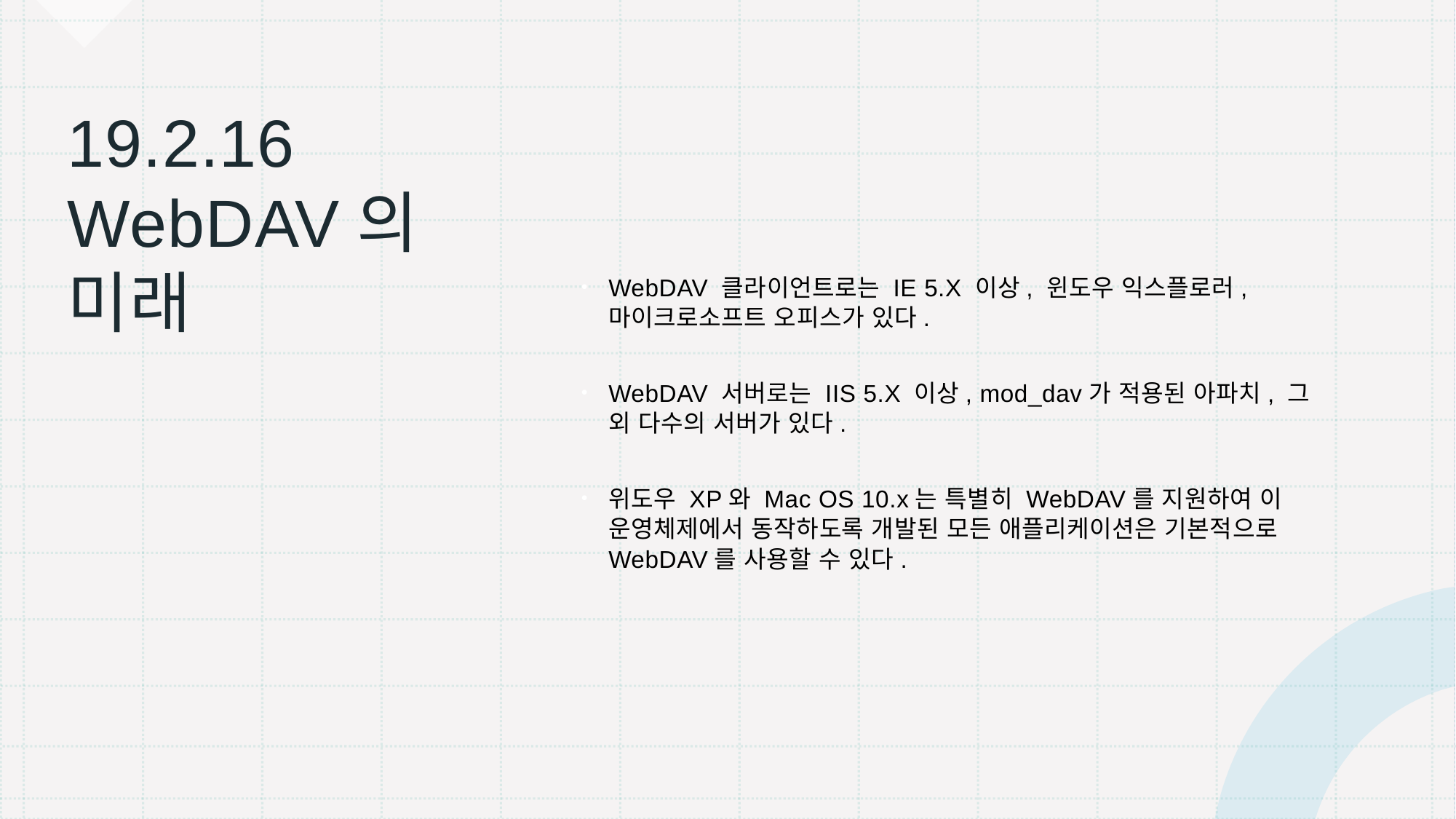

WebDAV 클라이언트로는 IE 5.X 이상, 윈도우 익스플로러, 마이크로소프트 오피스가 있다.

WebDAV 서버로는 IIS 5.X 이상, mod_dav가 적용된 아파치, 그 외 다수의 서버가 있다.

위도우 XP와 Mac OS 10.x는 특별히 WebDAV를 지원하여 이 운영체제에서 동작하도록 개발된 모든 애플리케이션은 기본적으로 WebDAV를 사용할 수 있다.
# 19.2.16 WebDAV의 미래